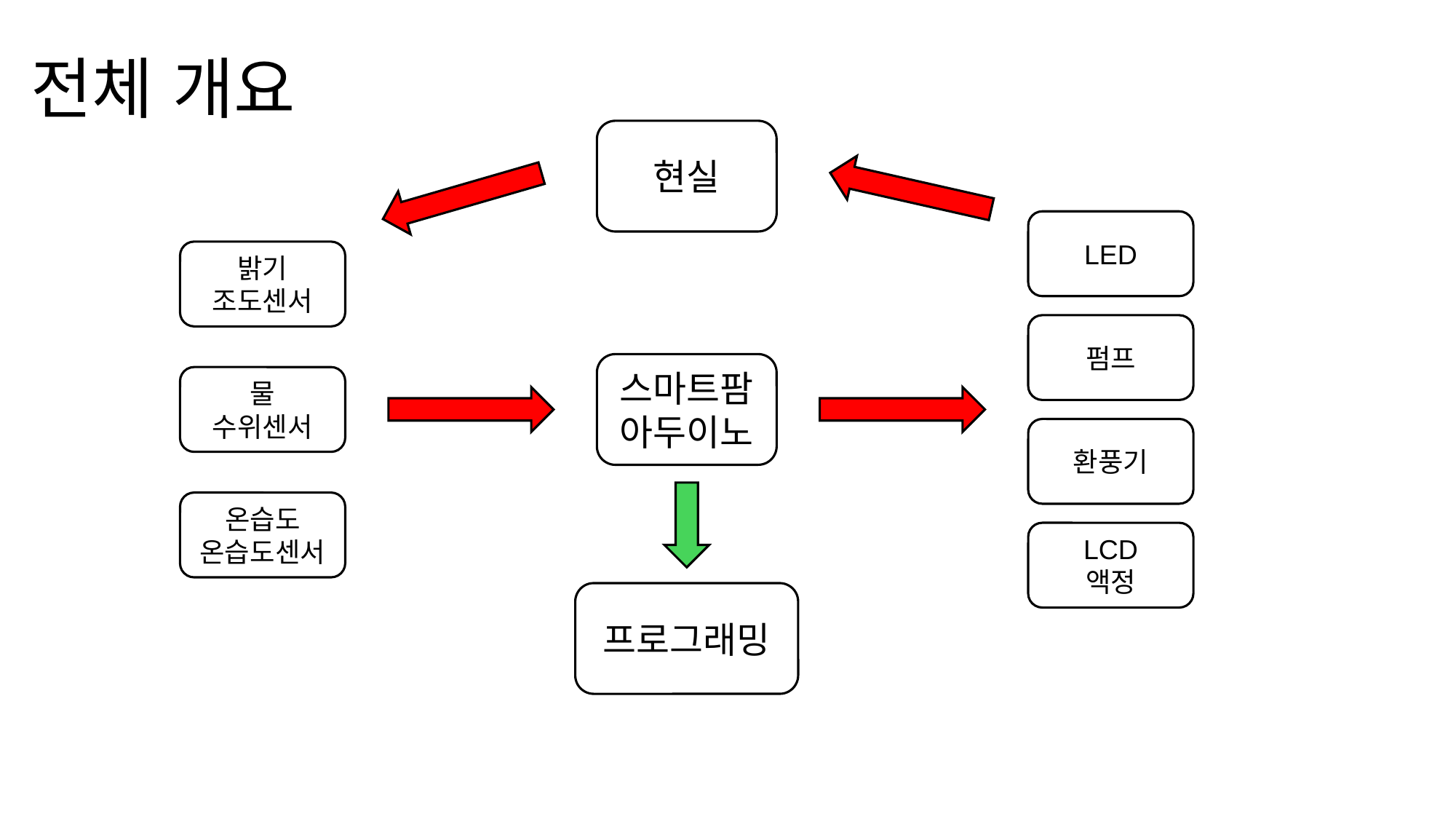

# 전체 개요
현실

LED
펌프
환풍기
LCD
액정
밝기
조도센서
물
수위센서
온습도
온습도센서
스마트팜
아두이노

프로그래밍